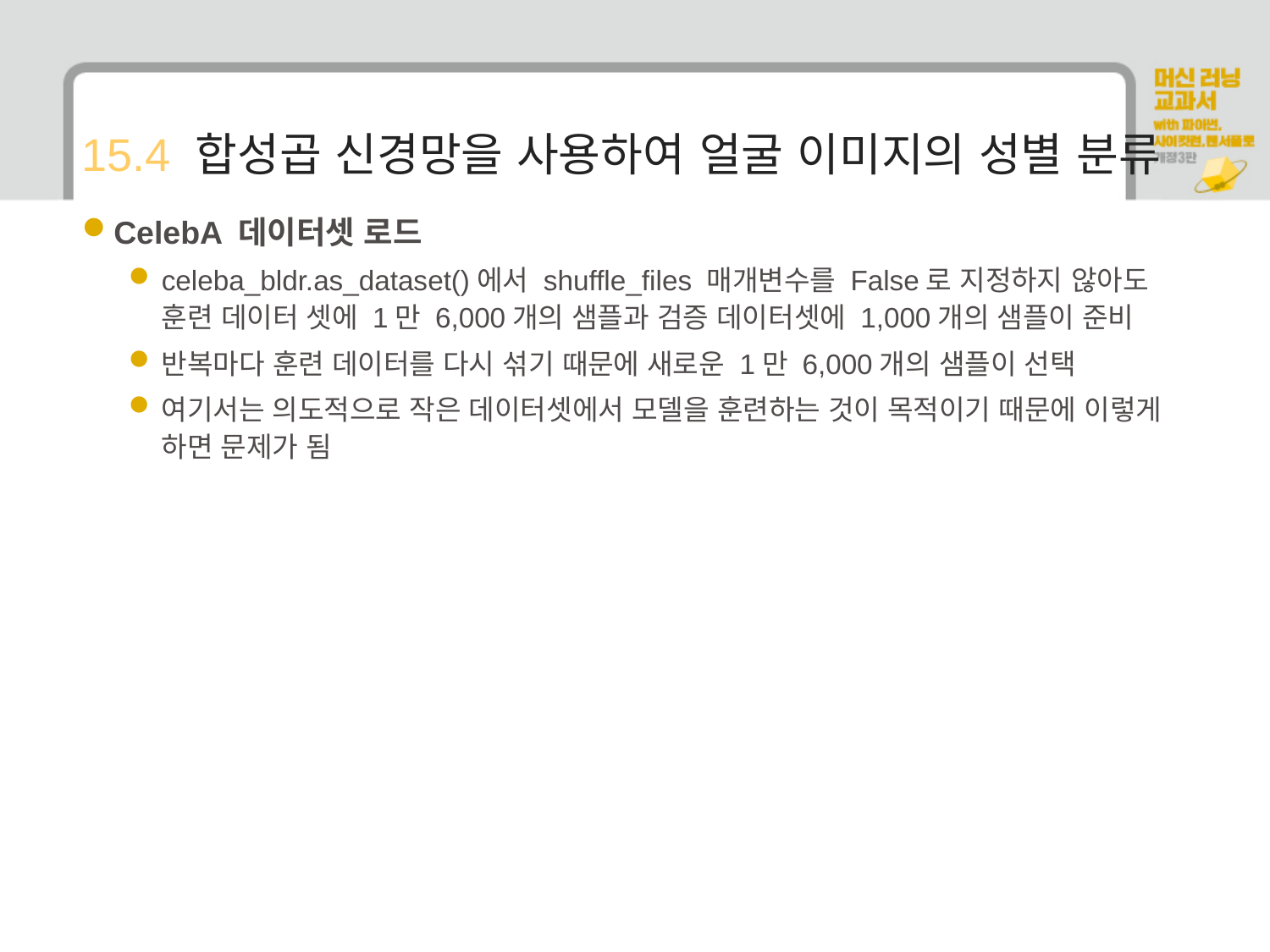

# 15.4 합성곱 신경망을 사용하여 얼굴 이미지의 성별 분류
CelebA 데이터셋 로드
celeba_bldr.as_dataset()에서 shuffle_files 매개변수를 False로 지정하지 않아도 훈련 데이터 셋에 1만 6,000개의 샘플과 검증 데이터셋에 1,000개의 샘플이 준비
반복마다 훈련 데이터를 다시 섞기 때문에 새로운 1만 6,000개의 샘플이 선택
여기서는 의도적으로 작은 데이터셋에서 모델을 훈련하는 것이 목적이기 때문에 이렇게 하면 문제가 됨